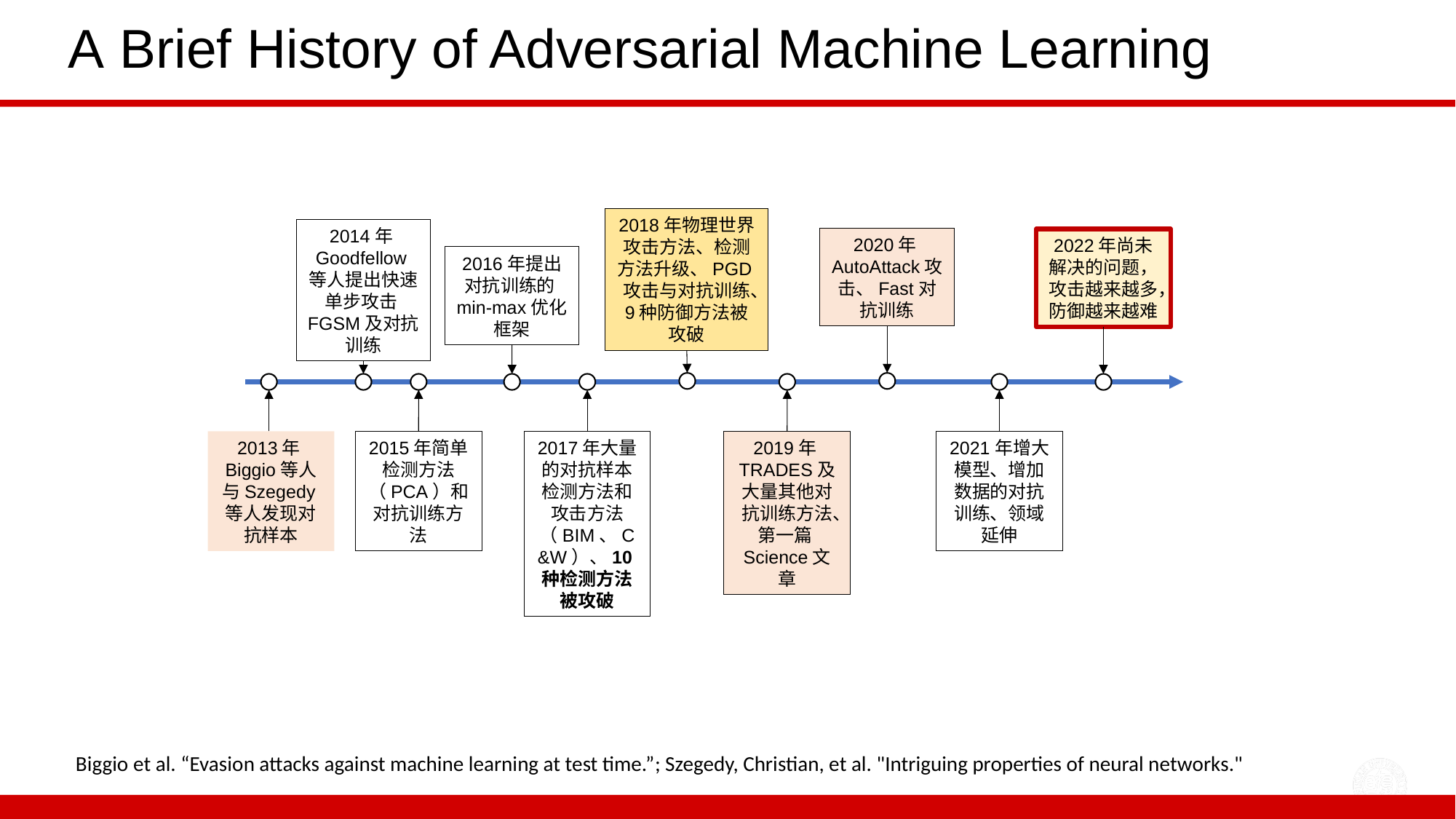

# A Brief History of Adversarial Machine Learning
2018年物理世界攻击方法、检测方法升级、PGD攻击与对抗训练、9种防御方法被攻破
2014年Goodfellow等人提出快速单步攻击FGSM及对抗训练
2020年AutoAttack攻击、Fast对抗训练
2022年尚未解决的问题，攻击越来越多，防御越来越难
2016年提出对抗训练的min-max优化框架

2013年Biggio等人与Szegedy等人发现对抗样本
2015年简单检测方法（PCA）和对抗训练方法
2017年大量的对抗样本检测方法和攻击方法（BIM、C&W）、10种检测方法被攻破
2019年TRADES及大量其他对抗训练方法、第一篇Science文章
2021年增大模型、增加数据的对抗训练、领域延伸
Biggio et al. “Evasion attacks against machine learning at test time.”; Szegedy, Christian, et al. "Intriguing properties of neural networks."